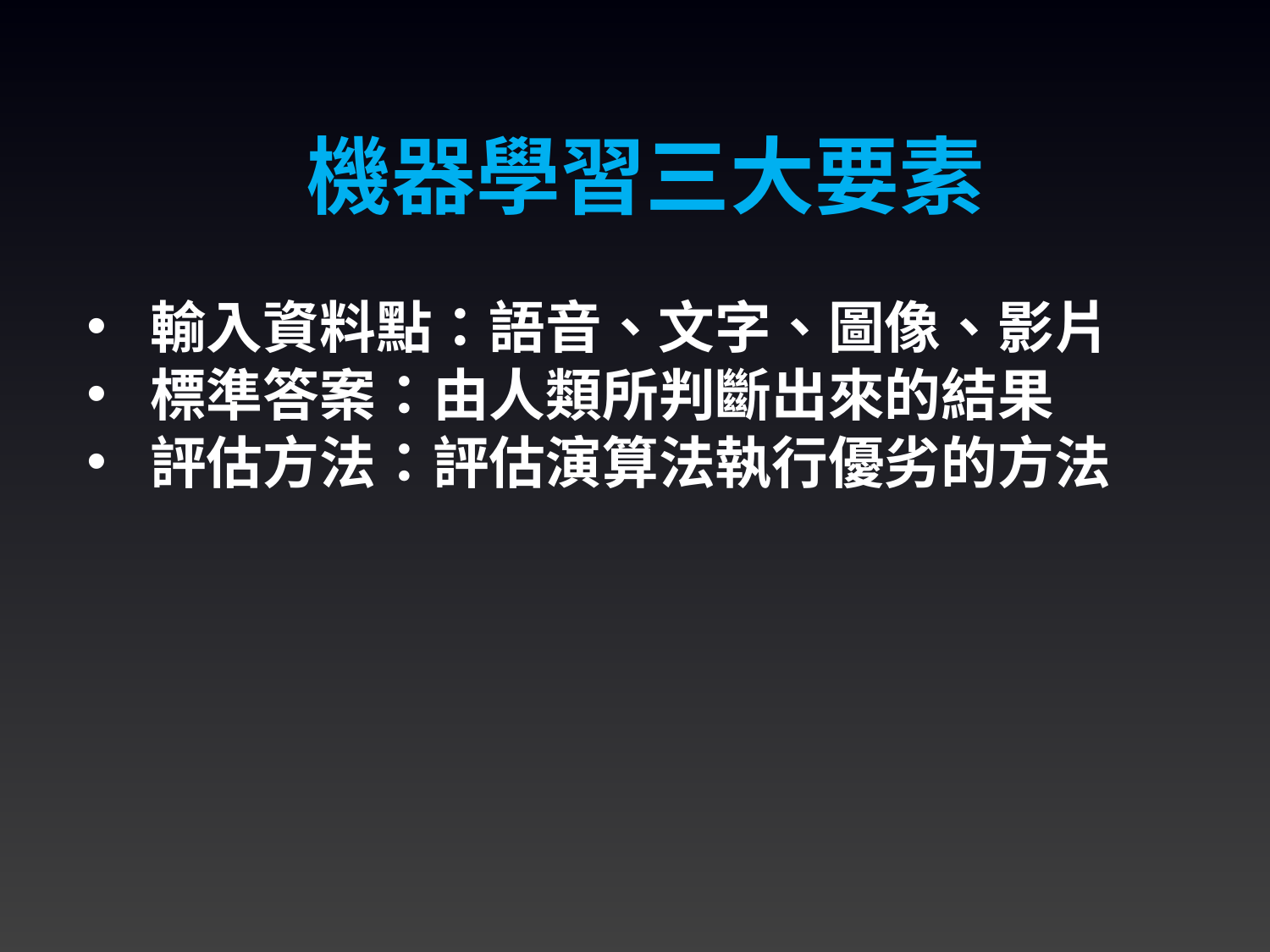

機器學習三大要素
輸入資料點：語音、文字、圖像、影片
標準答案：由人類所判斷出來的結果
評估方法：評估演算法執行優劣的方法